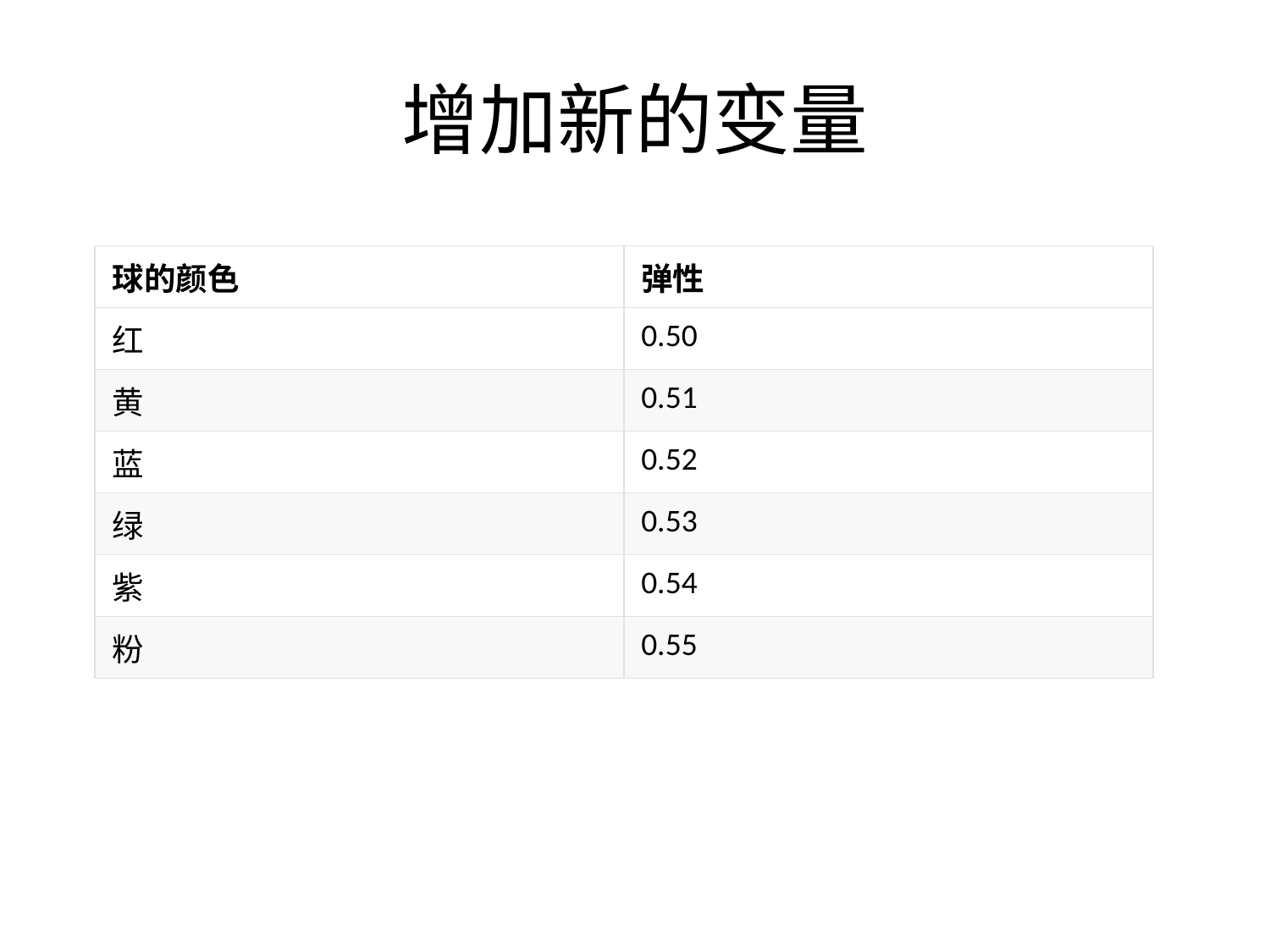

# 增加新的变量
| 球的颜色 | 弹性 |
| --- | --- |
| 红 | 0.50 |
| 黄 | 0.51 |
| 蓝 | 0.52 |
| 绿 | 0.53 |
| 紫 | 0.54 |
| 粉 | 0.55 |